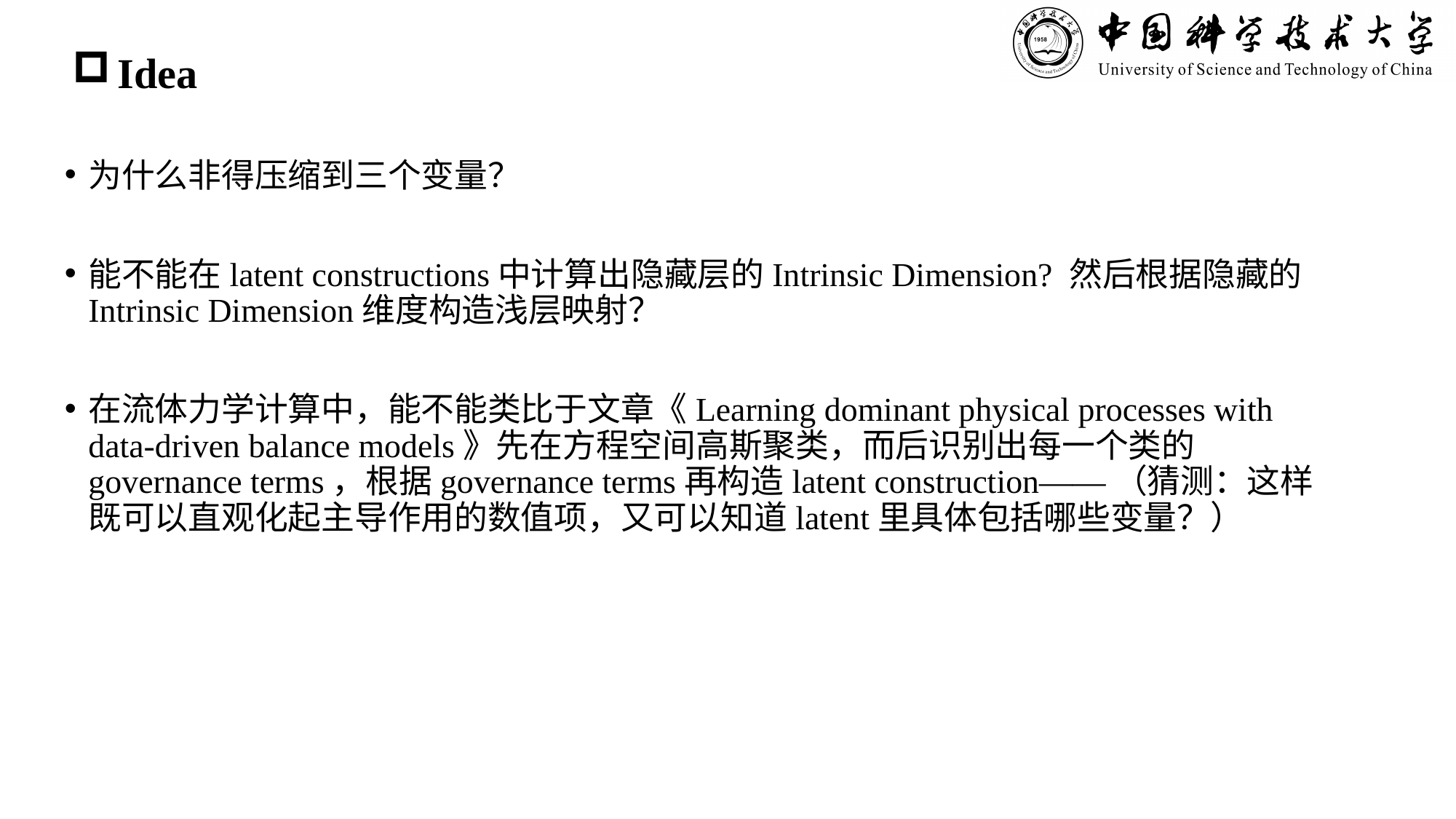

# Idea
为什么非得压缩到三个变量？

能不能在latent constructions中计算出隐藏层的Intrinsic Dimension? 然后根据隐藏的Intrinsic Dimension维度构造浅层映射？

在流体力学计算中，能不能类比于文章《Learning dominant physical processes with data-driven balance models》先在方程空间高斯聚类，而后识别出每一个类的governance terms，根据governance terms再构造latent construction——（猜测：这样既可以直观化起主导作用的数值项，又可以知道latent里具体包括哪些变量？）